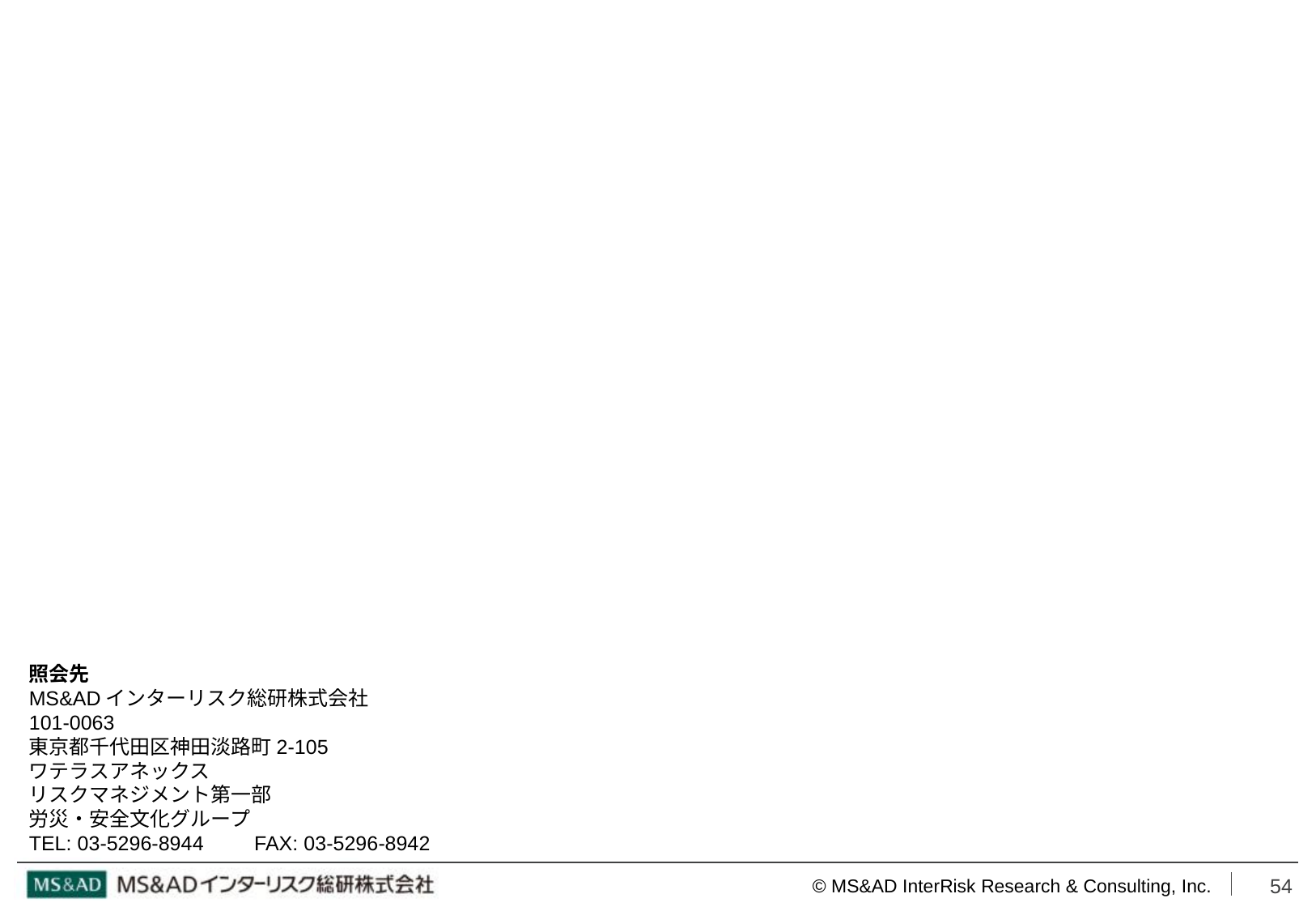

# 照会先（著作権表示あり）
照会先
MS&ADインターリスク総研株式会社
101-0063
東京都千代田区神田淡路町2-105
ワテラスアネックス
リスクマネジメント第一部
労災・安全文化グループ
TEL: 03-5296-8944　　FAX: 03-5296-8942
54